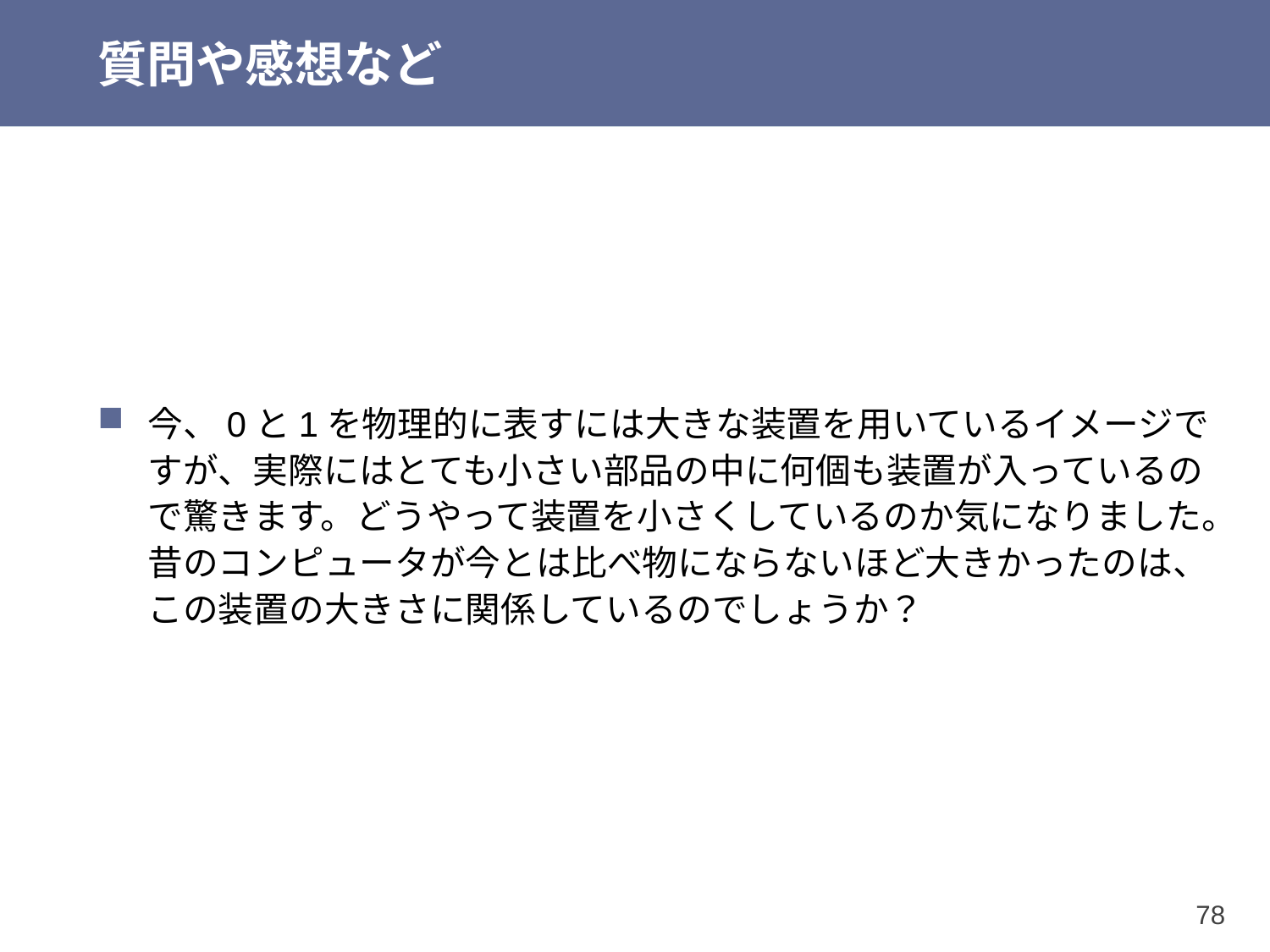

# 質問や感想など
今、0と1を物理的に表すには大きな装置を用いているイメージですが、実際にはとても小さい部品の中に何個も装置が入っているので驚きます。どうやって装置を小さくしているのか気になりました。昔のコンピュータが今とは比べ物にならないほど大きかったのは、この装置の大きさに関係しているのでしょうか？